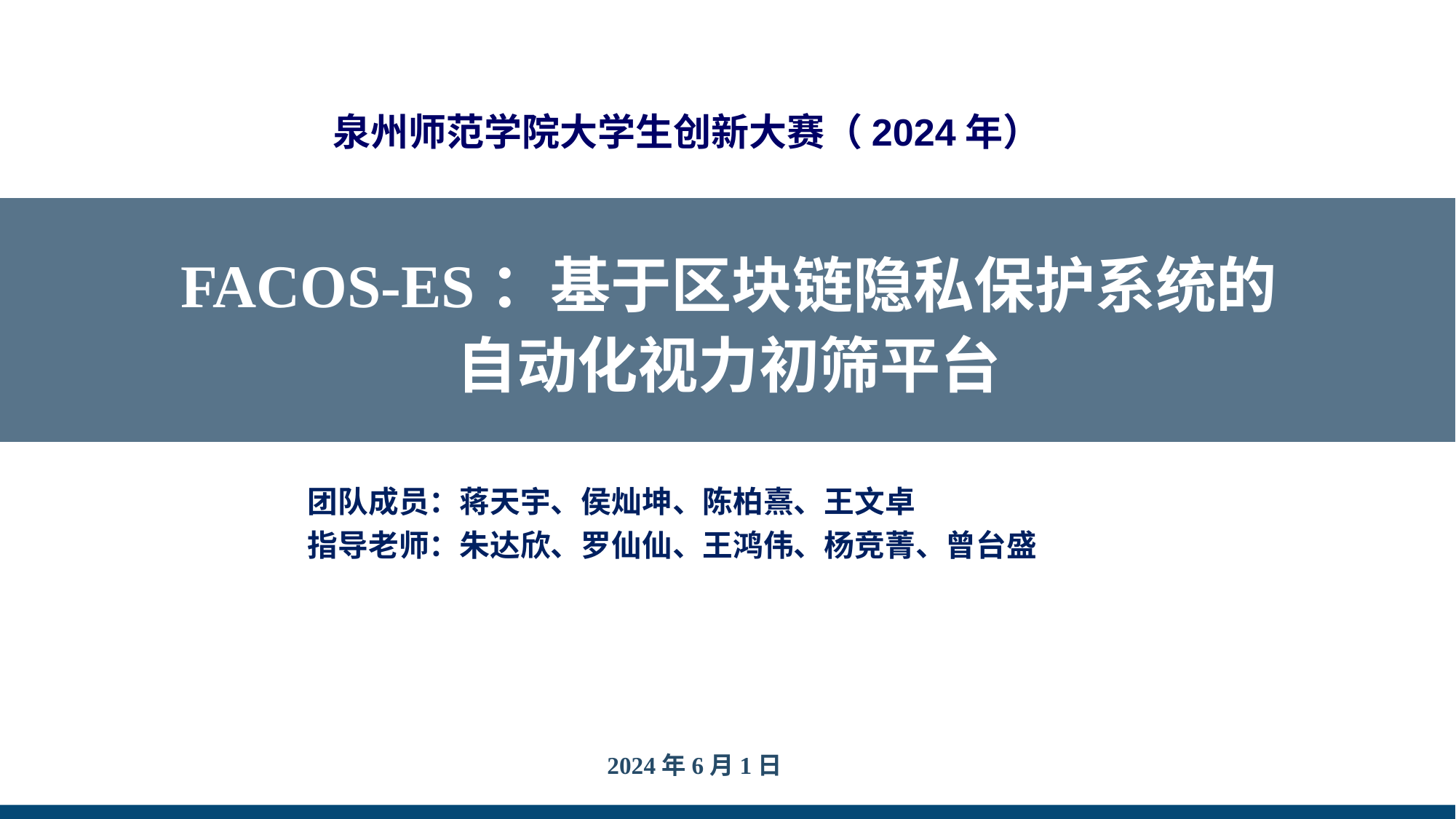

泉州师范学院大学生创新大赛（2024年）
FACOS-ES：基于区块链隐私保护系统的
自动化视力初筛平台
团队成员：蒋天宇、侯灿坤、陈柏熹、王文卓
指导老师：朱达欣、罗仙仙、王鸿伟、杨竞菁、曾台盛
2024年6月1日